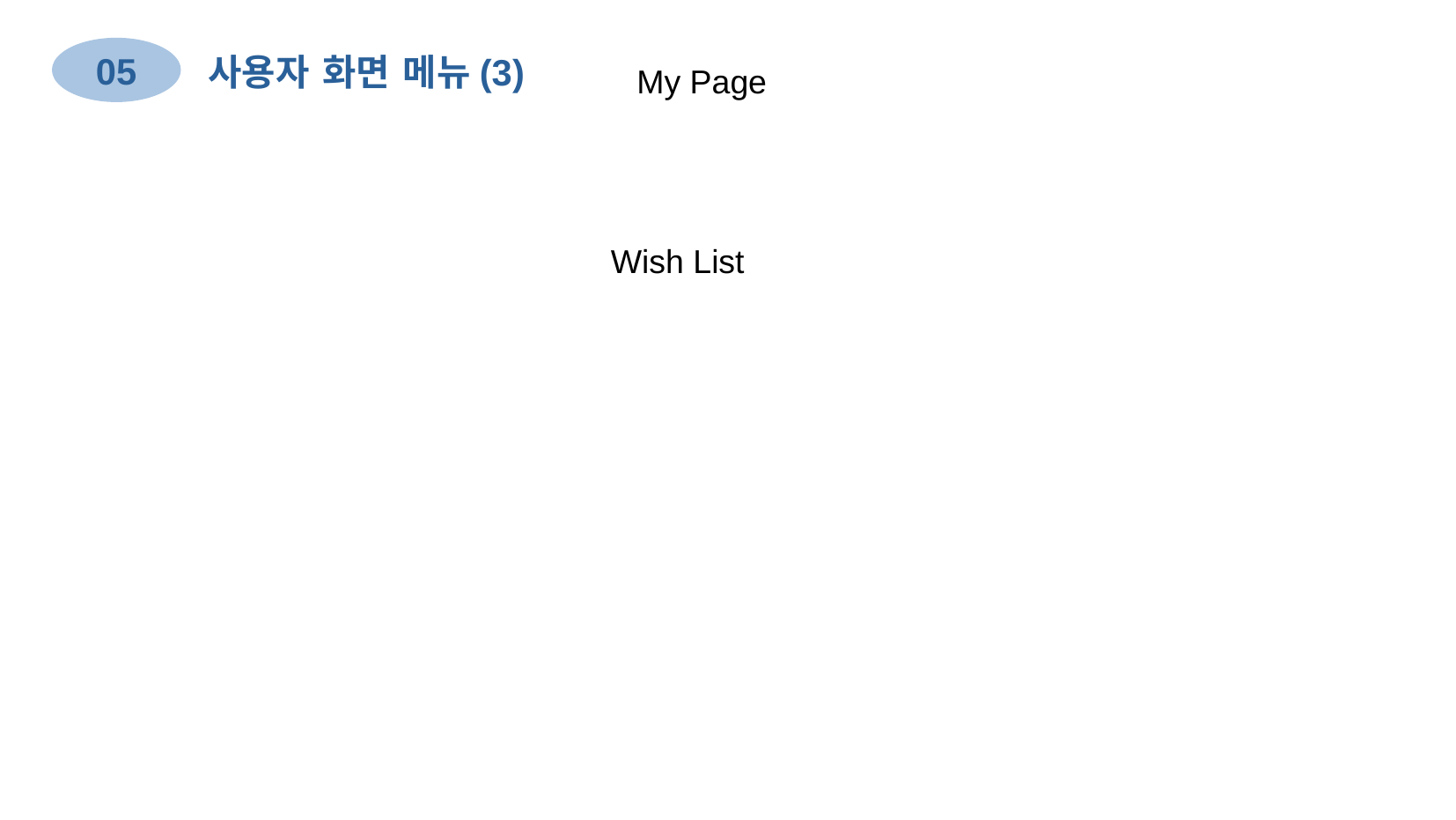

05
사용자 화면 메뉴(3)
My Page
Wish List